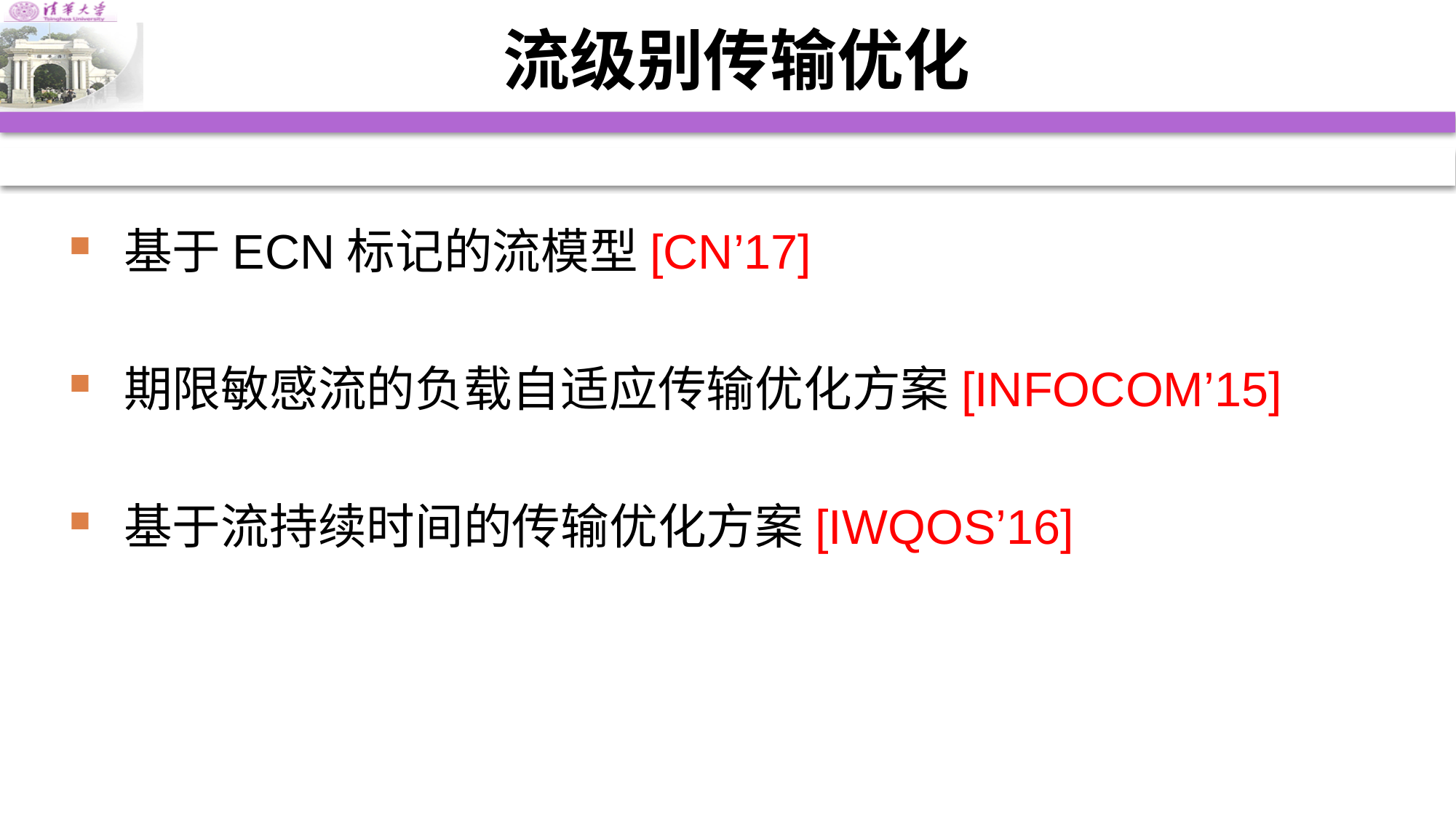

# 流级别传输优化

基于ECN标记的流模型[CN’17]

期限敏感流的负载自适应传输优化方案[INFOCOM’15]

基于流持续时间的传输优化方案[IWQOS’16]